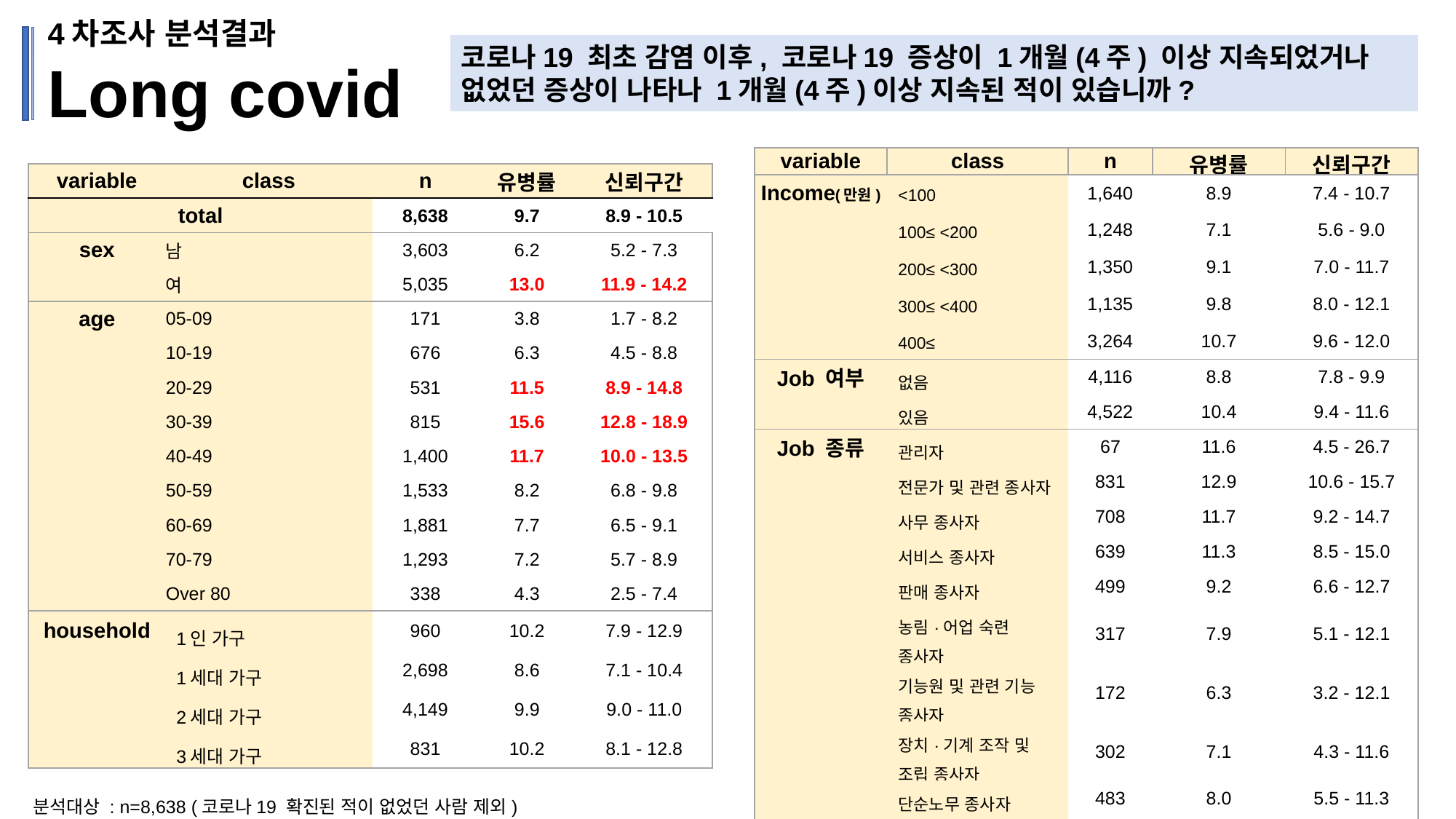

4차조사 분석결과
Long covid

코로나19 최초 감염 이후, 코로나19 증상이 1개월(4주) 이상 지속되었거나 없었던 증상이 나타나 1개월(4주)이상 지속된 적이 있습니까?
| variable | class | n | 유병률 | 신뢰구간 |
| --- | --- | --- | --- | --- |
| Income(만원) | <100 | 1,640 | 8.9 | 7.4 - 10.7 |
|  | 100≤ <200 | 1,248 | 7.1 | 5.6 - 9.0 |
|  | 200≤ <300 | 1,350 | 9.1 | 7.0 - 11.7 |
|  | 300≤ <400 | 1,135 | 9.8 | 8.0 - 12.1 |
|  | 400≤ | 3,264 | 10.7 | 9.6 - 12.0 |
| Job 여부 | 없음 | 4,116 | 8.8 | 7.8 - 9.9 |
|  | 있음 | 4,522 | 10.4 | 9.4 - 11.6 |
| Job 종류 | 관리자 | 67 | 11.6 | 4.5 - 26.7 |
|  | 전문가 및 관련 종사자 | 831 | 12.9 | 10.6 - 15.7 |
|  | 사무 종사자 | 708 | 11.7 | 9.2 - 14.7 |
|  | 서비스 종사자 | 639 | 11.3 | 8.5 - 15.0 |
|  | 판매 종사자 | 499 | 9.2 | 6.6 - 12.7 |
|  | 농림·어업 숙련 종사자 | 317 | 7.9 | 5.1 - 12.1 |
|  | 기능원 및 관련 기능 종사자 | 172 | 6.3 | 3.2 - 12.1 |
|  | 장치·기계 조작 및 조립 종사자 | 302 | 7.1 | 4.3 - 11.6 |
|  | 단순노무 종사자 | 483 | 8.0 | 5.5 - 11.3 |
|  | 군인 | 6 | 0 | 0.0– 0.0 |
| variable | class | n | 유병률 | 신뢰구간 |
| --- | --- | --- | --- | --- |
| total |  | 8,638 | 9.7 | 8.9 - 10.5 |
| sex | 남 | 3,603 | 6.2 | 5.2 - 7.3 |
|  | 여 | 5,035 | 13.0 | 11.9 - 14.2 |
| age | 05-09 | 171 | 3.8 | 1.7 - 8.2 |
|  | 10-19 | 676 | 6.3 | 4.5 - 8.8 |
|  | 20-29 | 531 | 11.5 | 8.9 - 14.8 |
|  | 30-39 | 815 | 15.6 | 12.8 - 18.9 |
|  | 40-49 | 1,400 | 11.7 | 10.0 - 13.5 |
|  | 50-59 | 1,533 | 8.2 | 6.8 - 9.8 |
|  | 60-69 | 1,881 | 7.7 | 6.5 - 9.1 |
|  | 70-79 | 1,293 | 7.2 | 5.7 - 8.9 |
|  | Over 80 | 338 | 4.3 | 2.5 - 7.4 |
| household | 1인 가구 | 960 | 10.2 | 7.9 - 12.9 |
|  | 1세대 가구 | 2,698 | 8.6 | 7.1 - 10.4 |
|  | 2세대 가구 | 4,149 | 9.9 | 9.0 - 11.0 |
|  | 3세대 가구 | 831 | 10.2 | 8.1 - 12.8 |
분석대상 : n=8,638 (코로나19 확진된 적이 없었던 사람 제외)